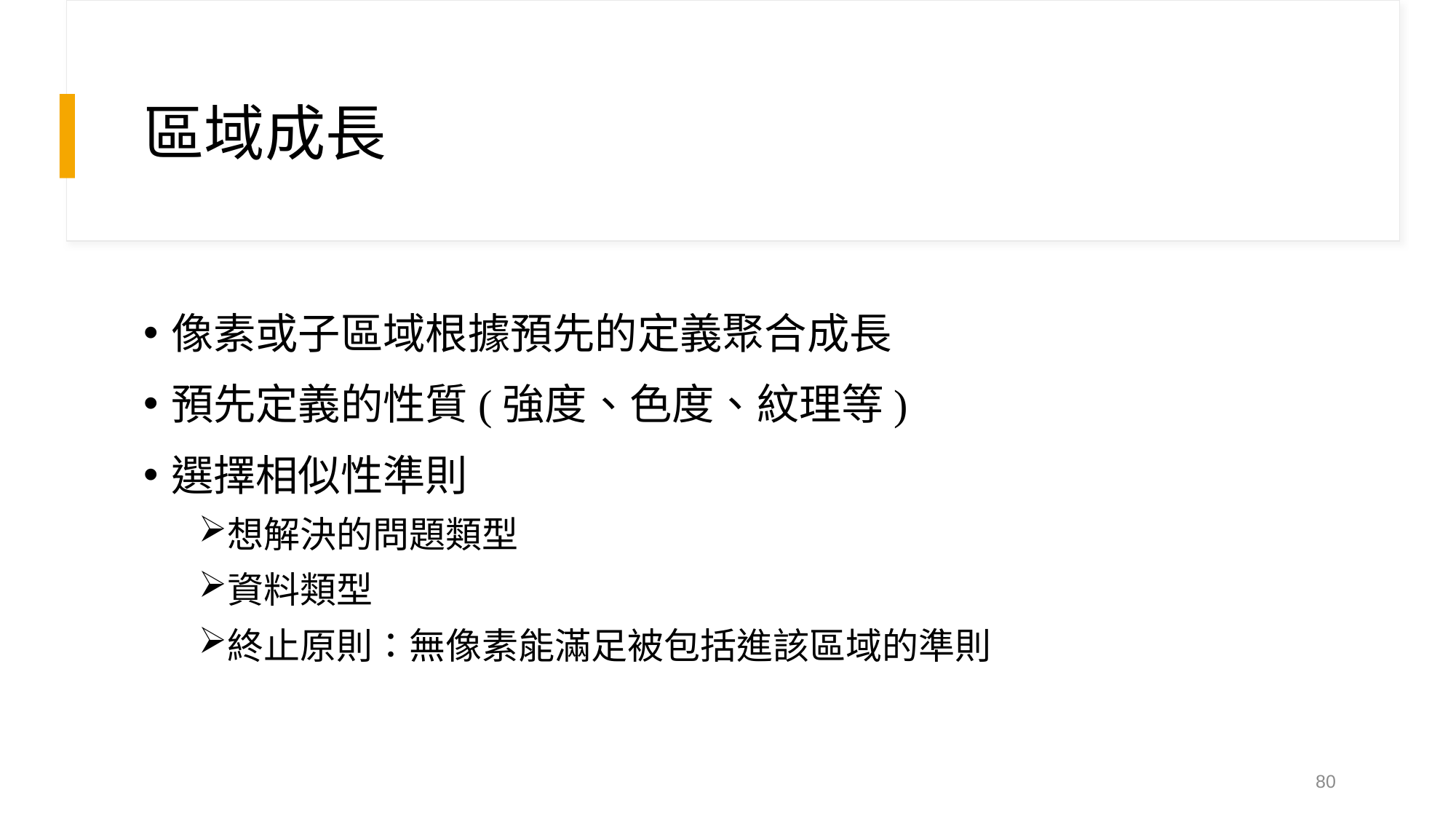

# 區域成長
像素或子區域根據預先的定義聚合成長
預先定義的性質(強度、色度、紋理等)
選擇相似性準則
想解決的問題類型
資料類型
終止原則：無像素能滿足被包括進該區域的準則
80